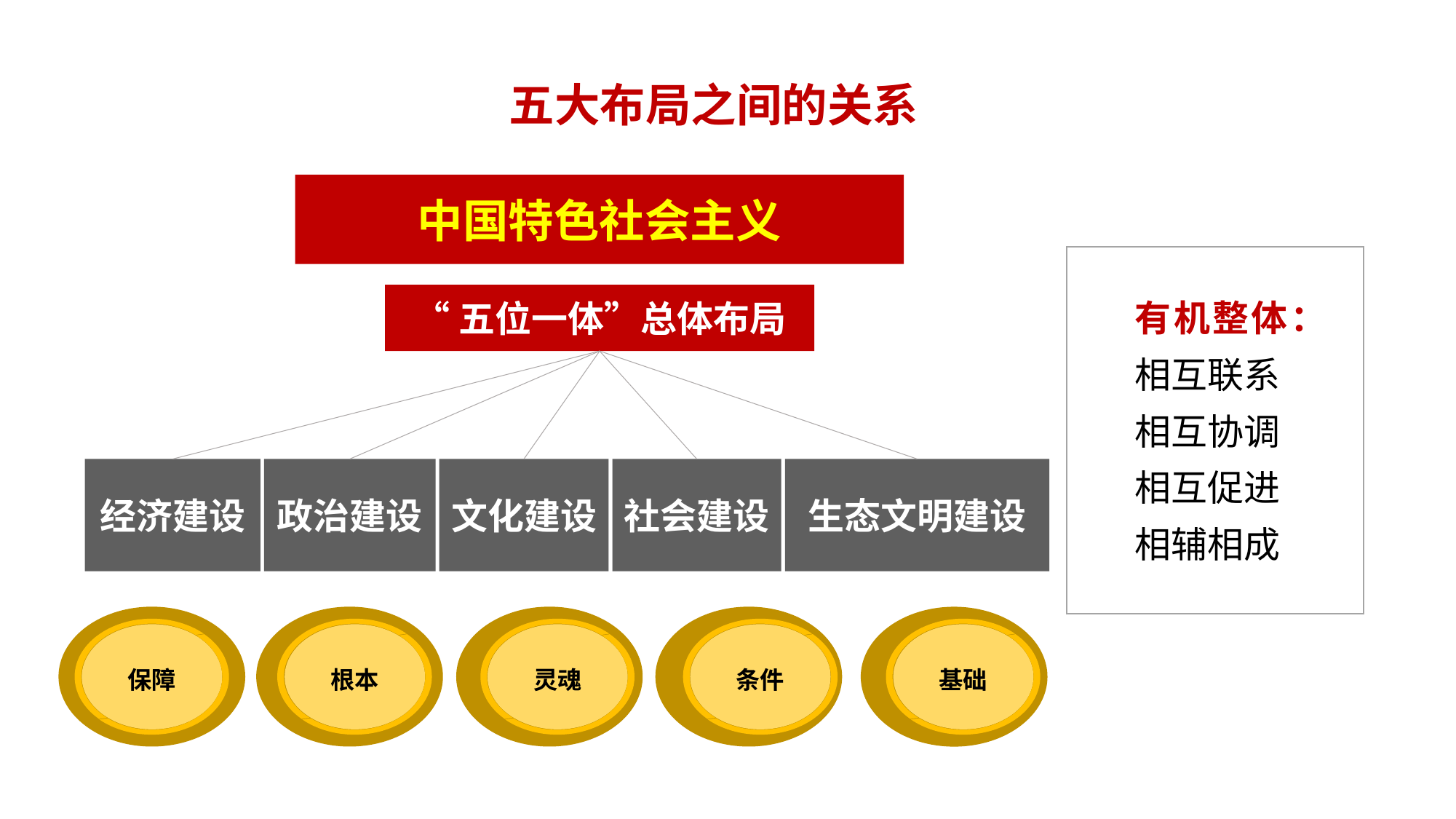

五大布局之间的关系
中国特色社会主义
“五位一体”总体布局
经济建设
政治建设
文化建设
社会建设
生态文明建设

有机整体：
相互联系
相互协调
相互促进
相辅相成

保障

根本

灵魂

条件

基础